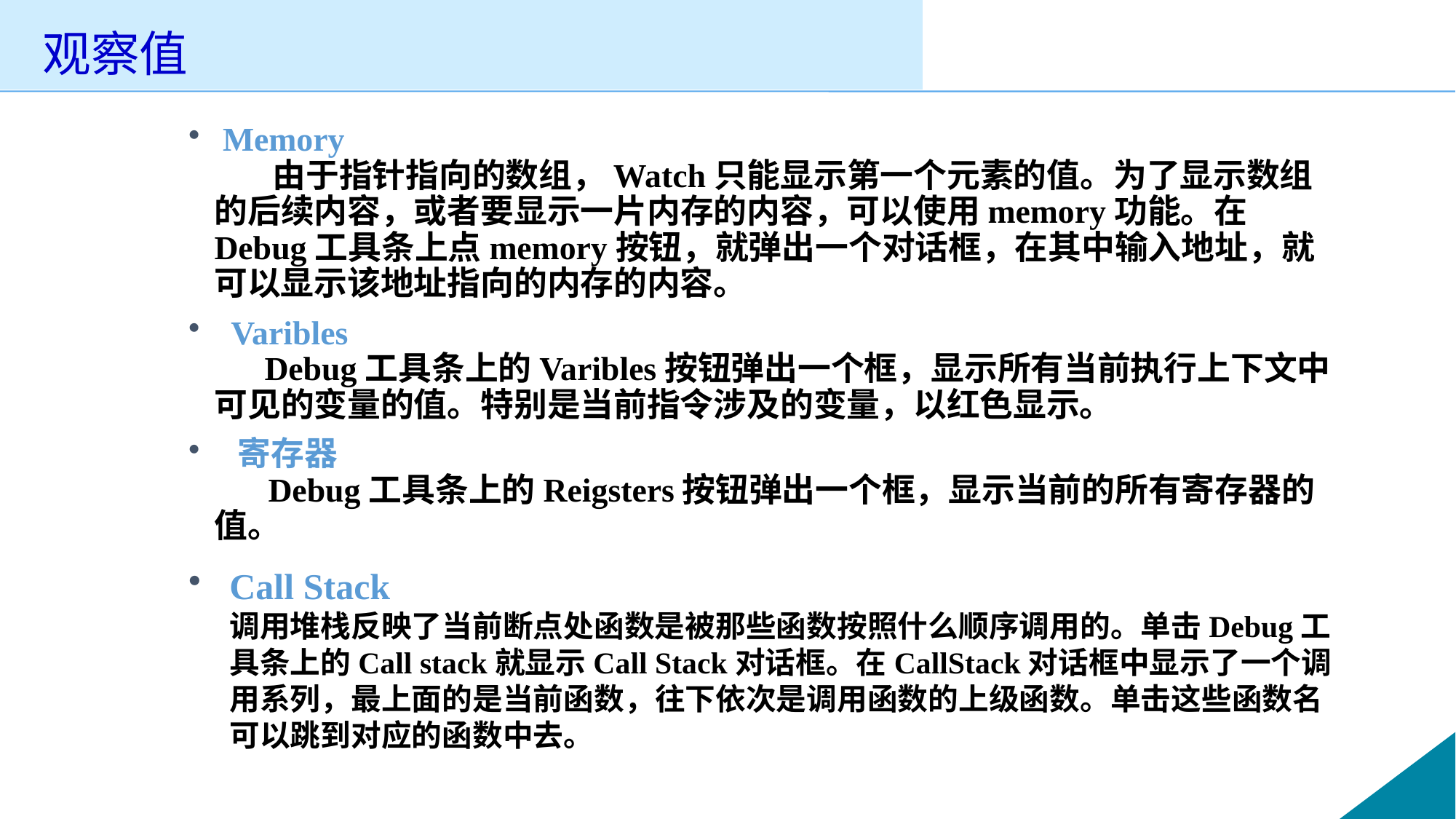

# 观察值
 Memory
      由于指针指向的数组，Watch只能显示第一个元素的值。为了显示数组的后续内容，或者要显示一片内存的内容，可以使用memory功能。在 Debug工具条上点memory按钮，就弹出一个对话框，在其中输入地址，就可以显示该地址指向的内存的内容。
  Varibles
      Debug工具条上的Varibles按钮弹出一个框，显示所有当前执行上下文中可见的变量的值。特别是当前指令涉及的变量，以红色显示。
  寄存器
      Debug工具条上的Reigsters按钮弹出一个框，显示当前的所有寄存器的值。
Call Stack
调用堆栈反映了当前断点处函数是被那些函数按照什么顺序调用的。单击Debug工具条上的Call stack就显示Call Stack对话框。在CallStack对话框中显示了一个调用系列，最上面的是当前函数，往下依次是调用函数的上级函数。单击这些函数名可以跳到对应的函数中去。